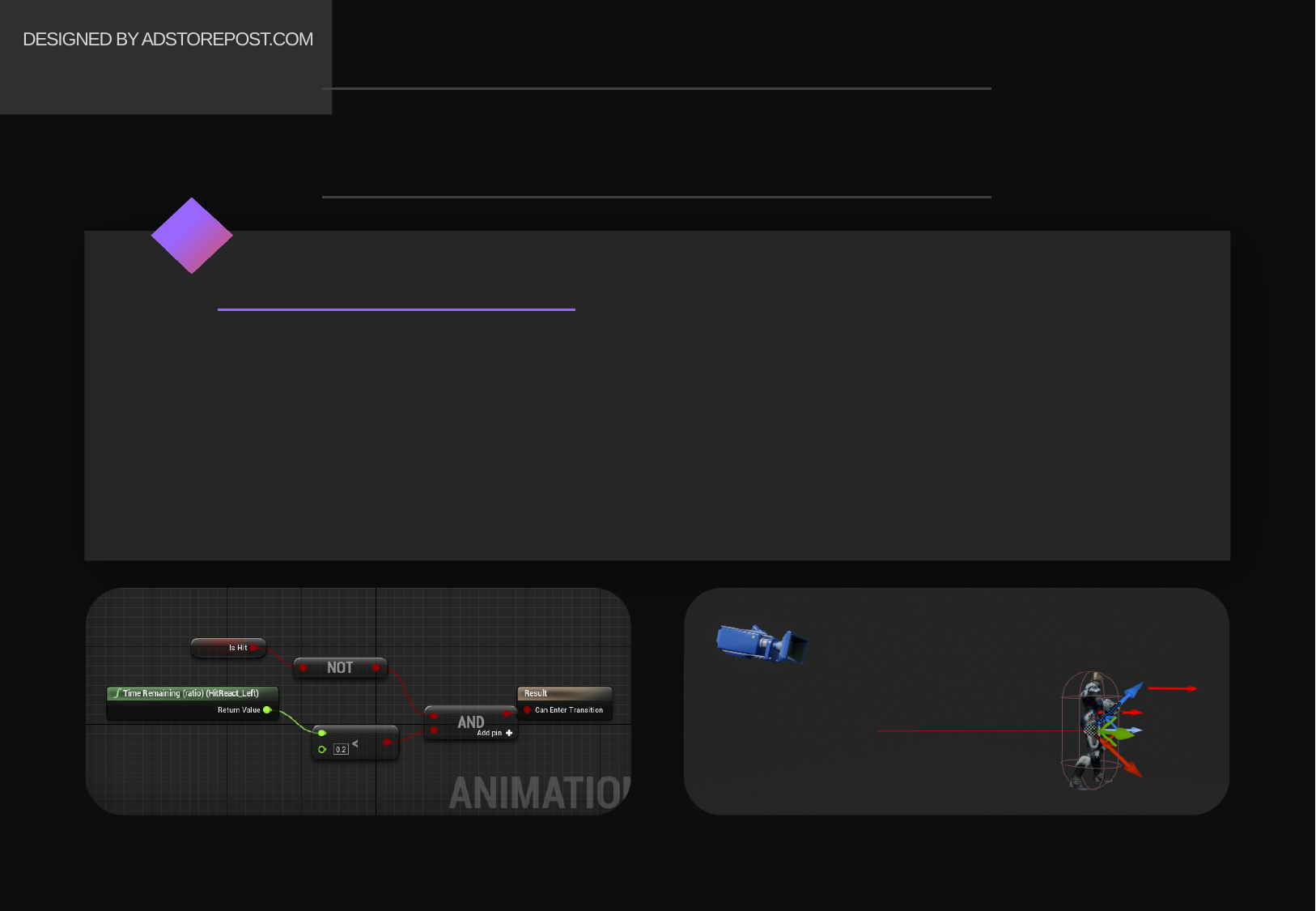

# DESIGNED BY ADSTOREPOST.COM
Player
03

	Player 기술

	Spring Arm을 사용하여 카메라 시야가 막히는 상황을 자동으로 자연스럽게 처리

	적과 overlap하여 isHit의 참 거짓 값이 빠르게 변화하는 경우,
	애니메이션의 재생을 위해 TimeRemaining 사용